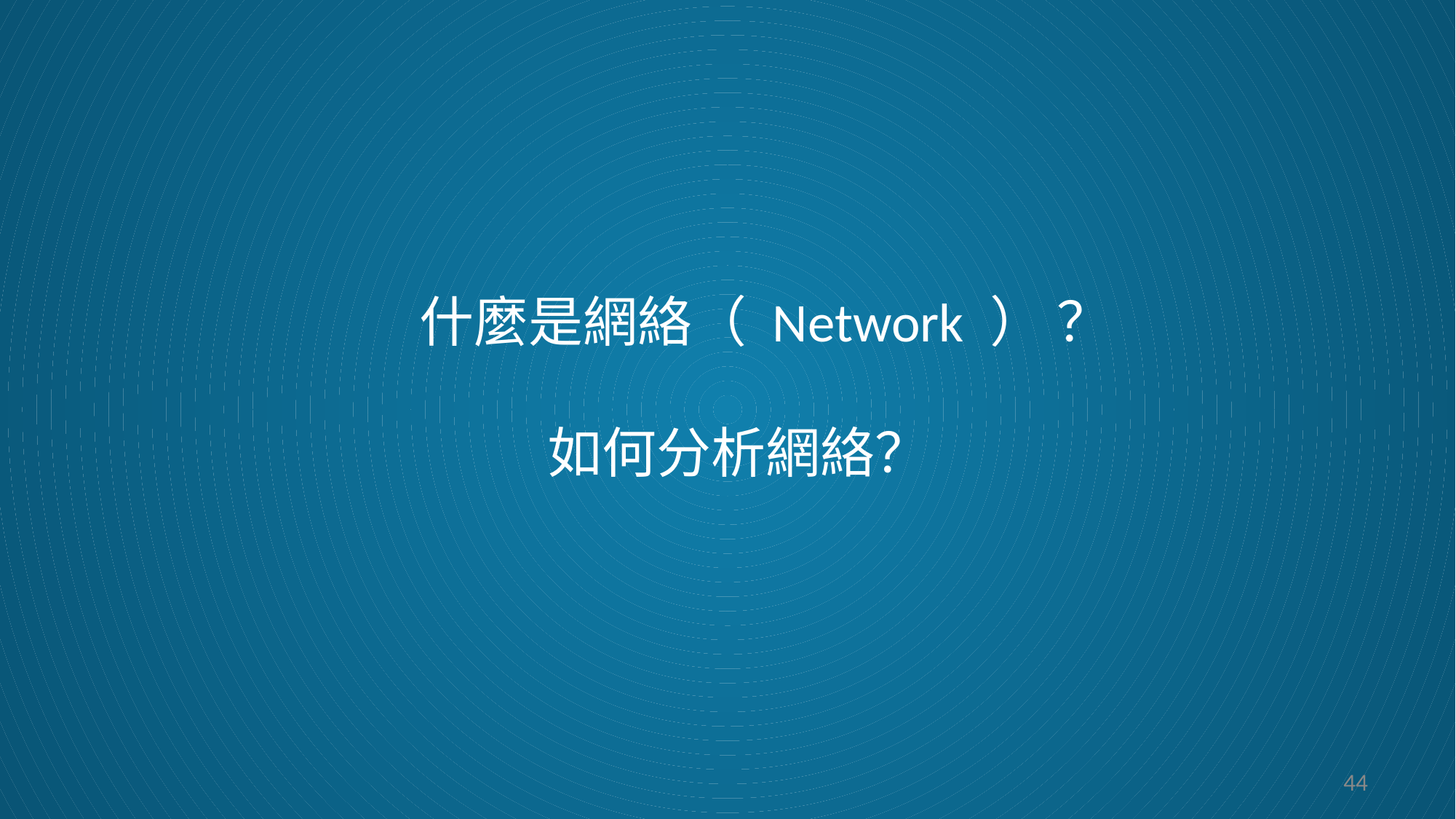

# 什麼是網絡（ Network ） ？ 如何分析網絡？
44